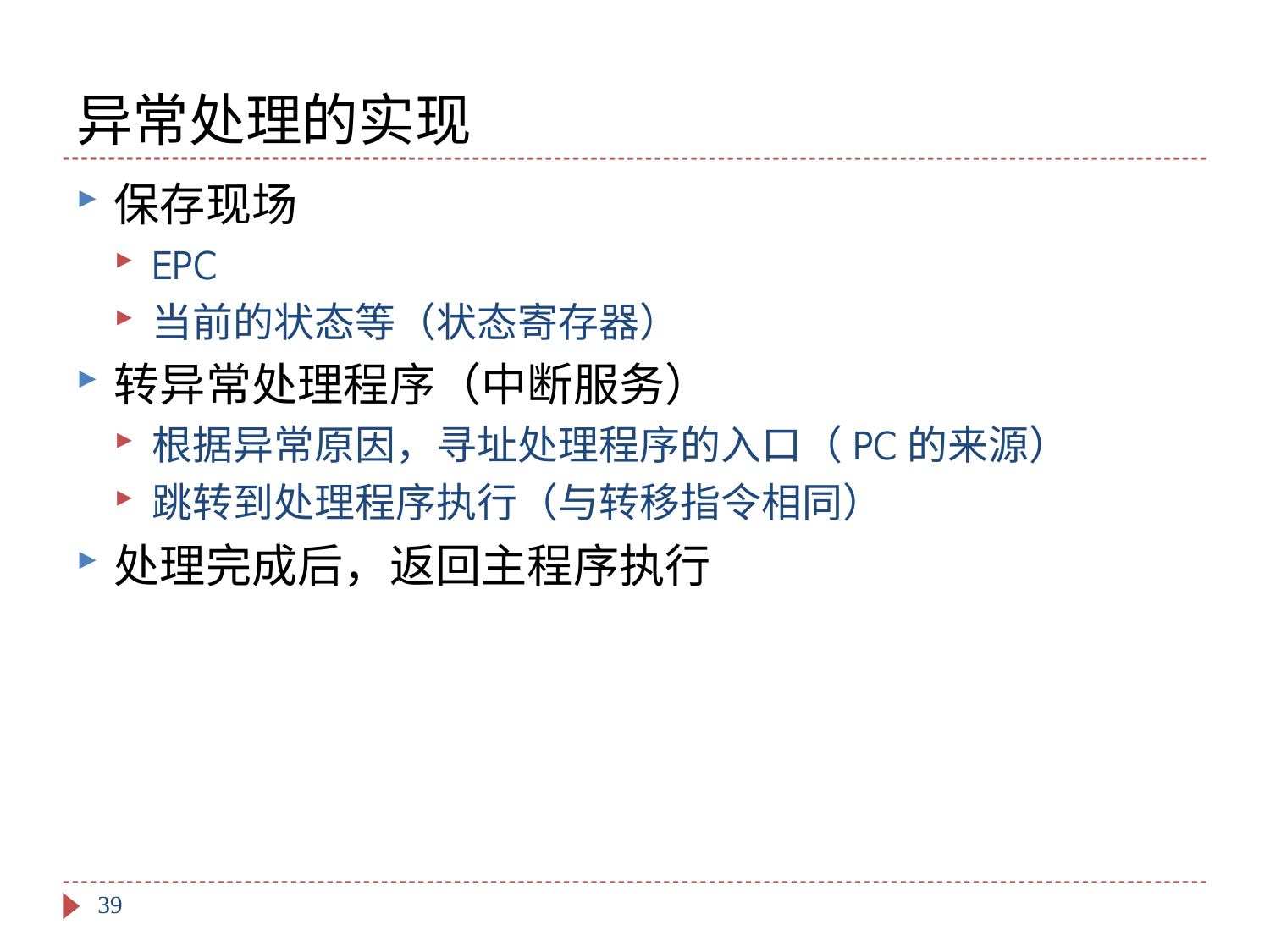

# 异常处理的实现
保存现场
EPC
当前的状态等（状态寄存器）
转异常处理程序（中断服务）
根据异常原因，寻址处理程序的入口（PC的来源）
跳转到处理程序执行（与转移指令相同）
处理完成后，返回主程序执行

39